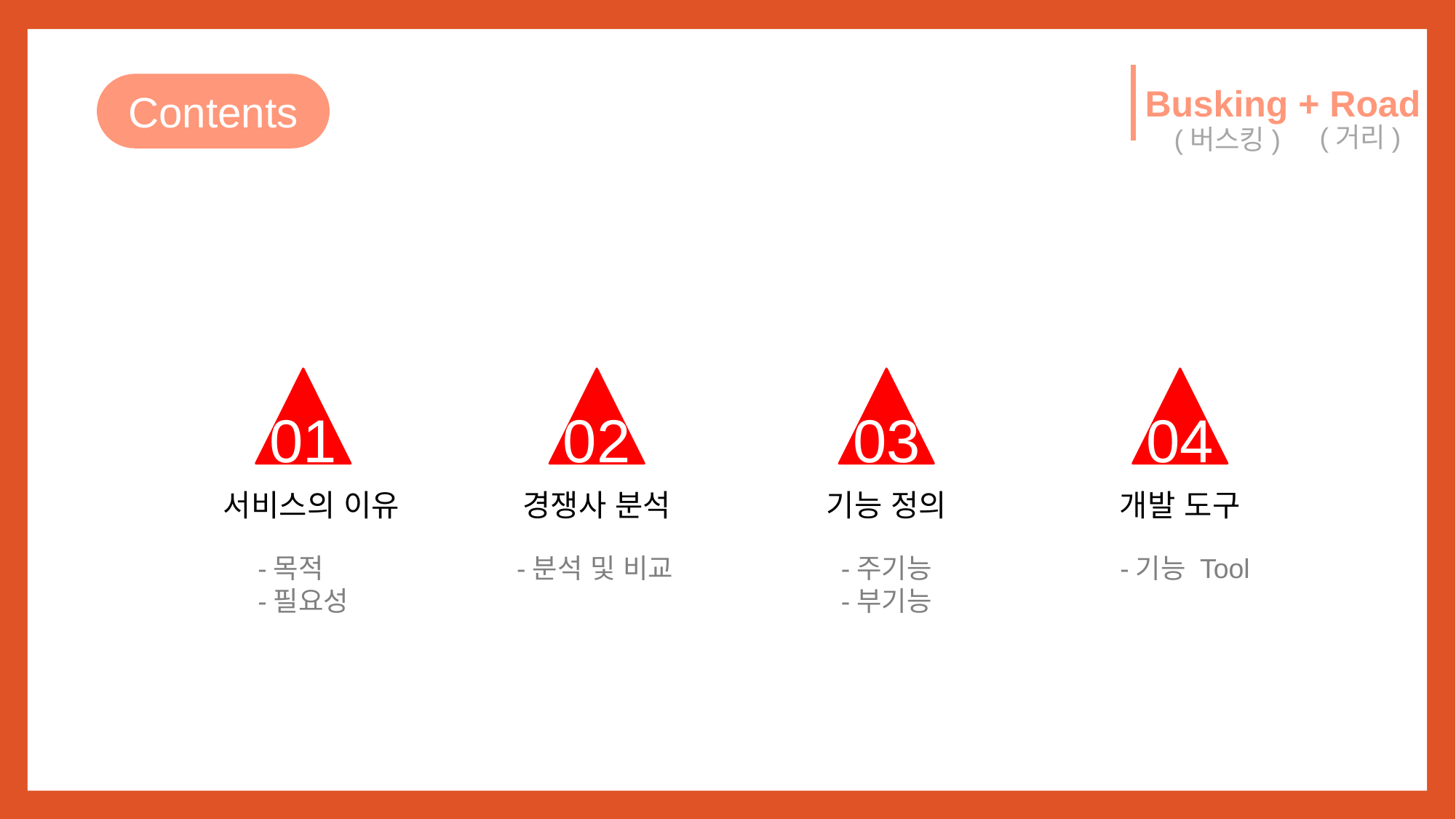

Contents
Busking + Road
(거리)
(버스킹)

01
02
03
04
경쟁사 분석
기능 정의
개발 도구
서비스의 이유
-목적
-필요성
-분석 및 비교
-주기능
-부기능
-기능 Tool